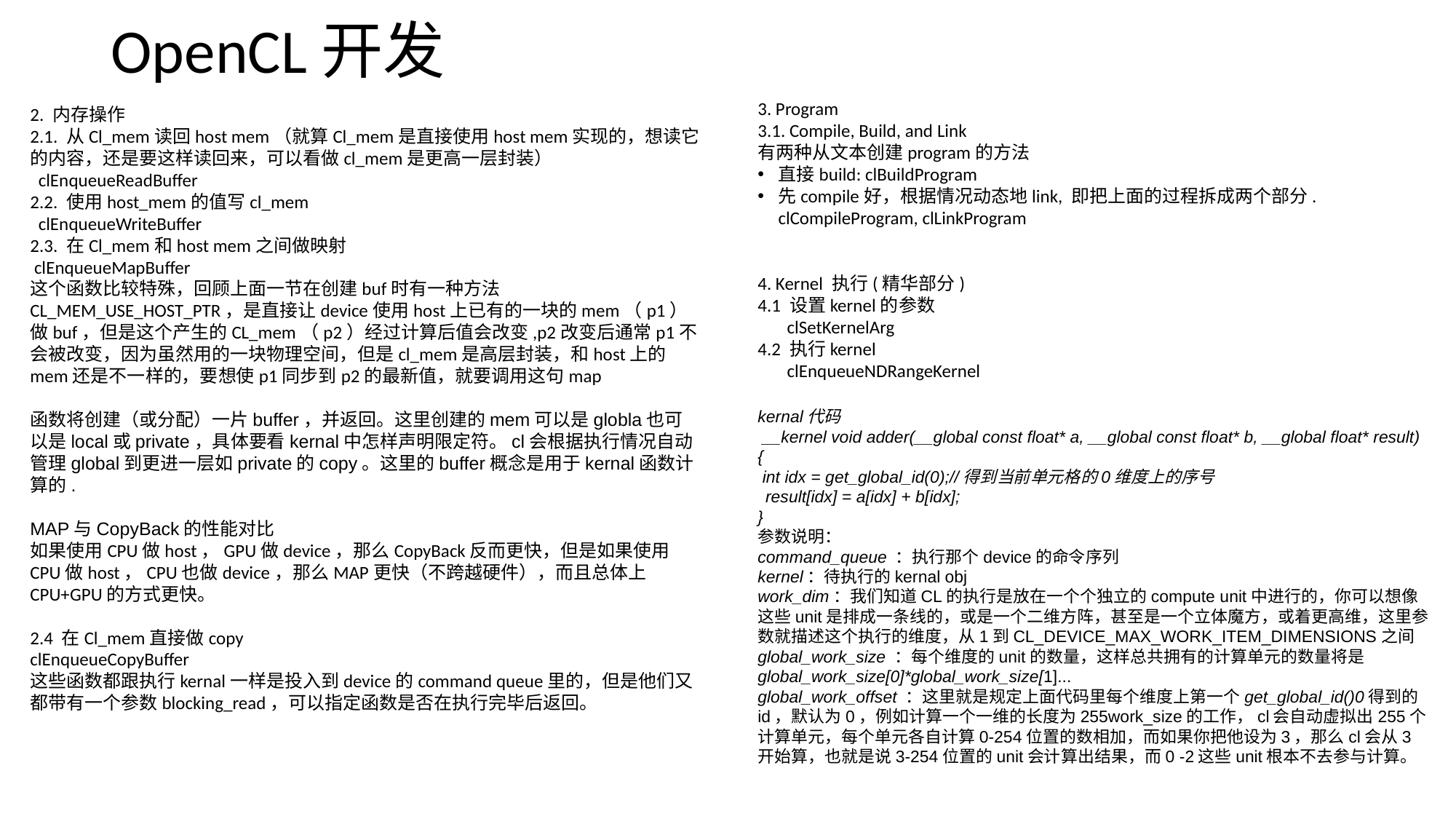

# OpenCL开发
3. Program
3.1. Compile, Build, and Link
有两种从文本创建program的方法
直接build: clBuildProgram
先compile好，根据情况动态地link, 即把上面的过程拆成两个部分. clCompileProgram, clLinkProgram

4. Kernel 执行(精华部分)
4.1 设置kernel的参数
       clSetKernelArg
4.2 执行kernel
       clEnqueueNDRangeKernel
2. 内存操作
2.1. 从Cl_mem读回host mem（就算Cl_mem是直接使用host mem实现的，想读它的内容，还是要这样读回来，可以看做cl_mem是更高一层封装）
  clEnqueueReadBuffer
2.2. 使用host_mem的值写cl_mem
  clEnqueueWriteBuffer
2.3. 在Cl_mem和host mem之间做映射
 clEnqueueMapBuffer
这个函数比较特殊，回顾上面一节在创建buf时有一种方法CL_MEM_USE_HOST_PTR，是直接让device使用host上已有的一块的mem（p1）做buf，但是这个产生的CL_mem（p2）经过计算后值会改变,p2改变后通常p1不会被改变，因为虽然用的一块物理空间，但是cl_mem是高层封装，和host上的mem还是不一样的，要想使p1同步到p2的最新值，就要调用这句map

函数将创建（或分配）一片buffer，并返回。这里创建的mem可以是globla也可以是local或private，具体要看kernal中怎样声明限定符。cl会根据执行情况自动管理global到更进一层如private的copy。这里的buffer概念是用于kernal函数计算的.

MAP与CopyBack的性能对比
如果使用CPU做host，GPU做device，那么CopyBack反而更快，但是如果使用CPU做host，CPU也做device，那么MAP更快（不跨越硬件），而且总体上CPU+GPU的方式更快。

2.4 在Cl_mem直接做copy
clEnqueueCopyBuffer
这些函数都跟执行kernal一样是投入到device的command queue里的，但是他们又都带有一个参数blocking_read，可以指定函数是否在执行完毕后返回。
kernal代码
 __kernel void adder(__global const float* a, __global const float* b, __global float* result)
{
 int idx = get_global_id(0);//得到当前单元格的0维度上的序号
 result[idx] = a[idx] + b[idx];
}
参数说明：
command_queue ：执行那个device的命令序列
kernel：待执行的kernal obj
work_dim：我们知道CL的执行是放在一个个独立的compute unit中进行的，你可以想像这些unit是排成一条线的，或是一个二维方阵，甚至是一个立体魔方，或着更高维，这里参数就描述这个执行的维度，从1到CL_DEVICE_MAX_WORK_ITEM_DIMENSIONS之间
global_work_size ：每个维度的unit的数量，这样总共拥有的计算单元的数量将是global_work_size[0]*global_work_size[1]...
global_work_offset ：这里就是规定上面代码里每个维度上第一个get_global_id()0得到的id，默认为0，例如计算一个一维的长度为255work_size的工作，cl会自动虚拟出255个计算单元，每个单元各自计算0-254位置的数相加，而如果你把他设为3，那么cl会从3开始算，也就是说3-254位置的unit会计算出结果，而0 -2这些unit根本不去参与计算。